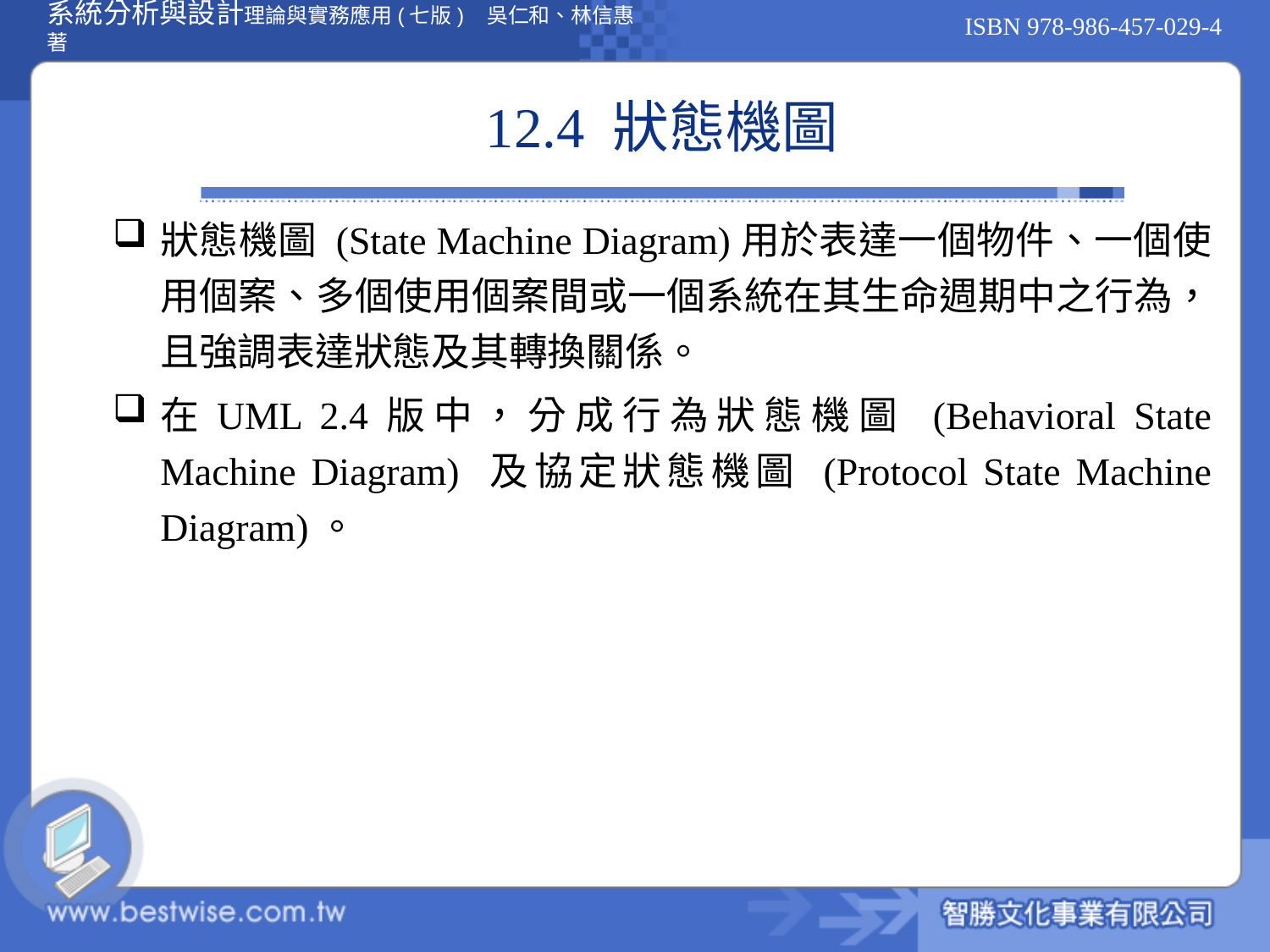

# 12.4 狀態機圖
狀態機圖 (State Machine Diagram)用於表達一個物件、一個使用個案、多個使用個案間或一個系統在其生命週期中之行為，且強調表達狀態及其轉換關係。
在UML 2.4版中，分成行為狀態機圖 (Behavioral State Machine Diagram) 及協定狀態機圖 (Protocol State Machine Diagram)。